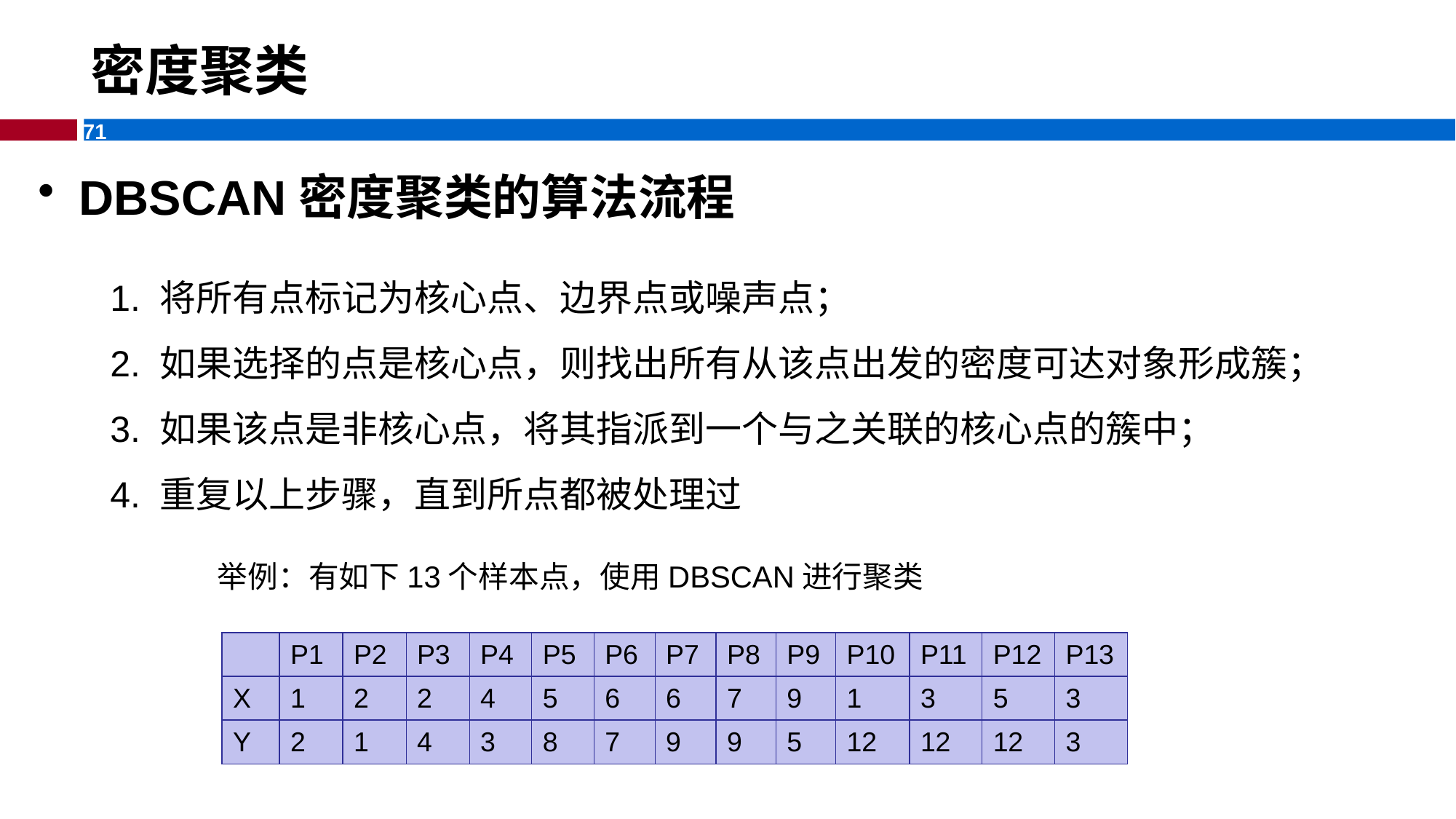

# 密度聚类
DBSCAN密度聚类的算法流程
1. 将所有点标记为核心点、边界点或噪声点；
2. 如果选择的点是核心点，则找出所有从该点出发的密度可达对象形成簇；
3. 如果该点是非核心点，将其指派到一个与之关联的核心点的簇中；
4. 重复以上步骤，直到所点都被处理过
举例：有如下13个样本点，使用DBSCAN进行聚类

|  | P1 | P2 | P3 | P4 | P5 | P6 | P7 | P8 | P9 | P10 | P11 | P12 | P13 |
| --- | --- | --- | --- | --- | --- | --- | --- | --- | --- | --- | --- | --- | --- |
| X | 1 | 2 | 2 | 4 | 5 | 6 | 6 | 7 | 9 | 1 | 3 | 5 | 3 |
| Y | 2 | 1 | 4 | 3 | 8 | 7 | 9 | 9 | 5 | 12 | 12 | 12 | 3 |